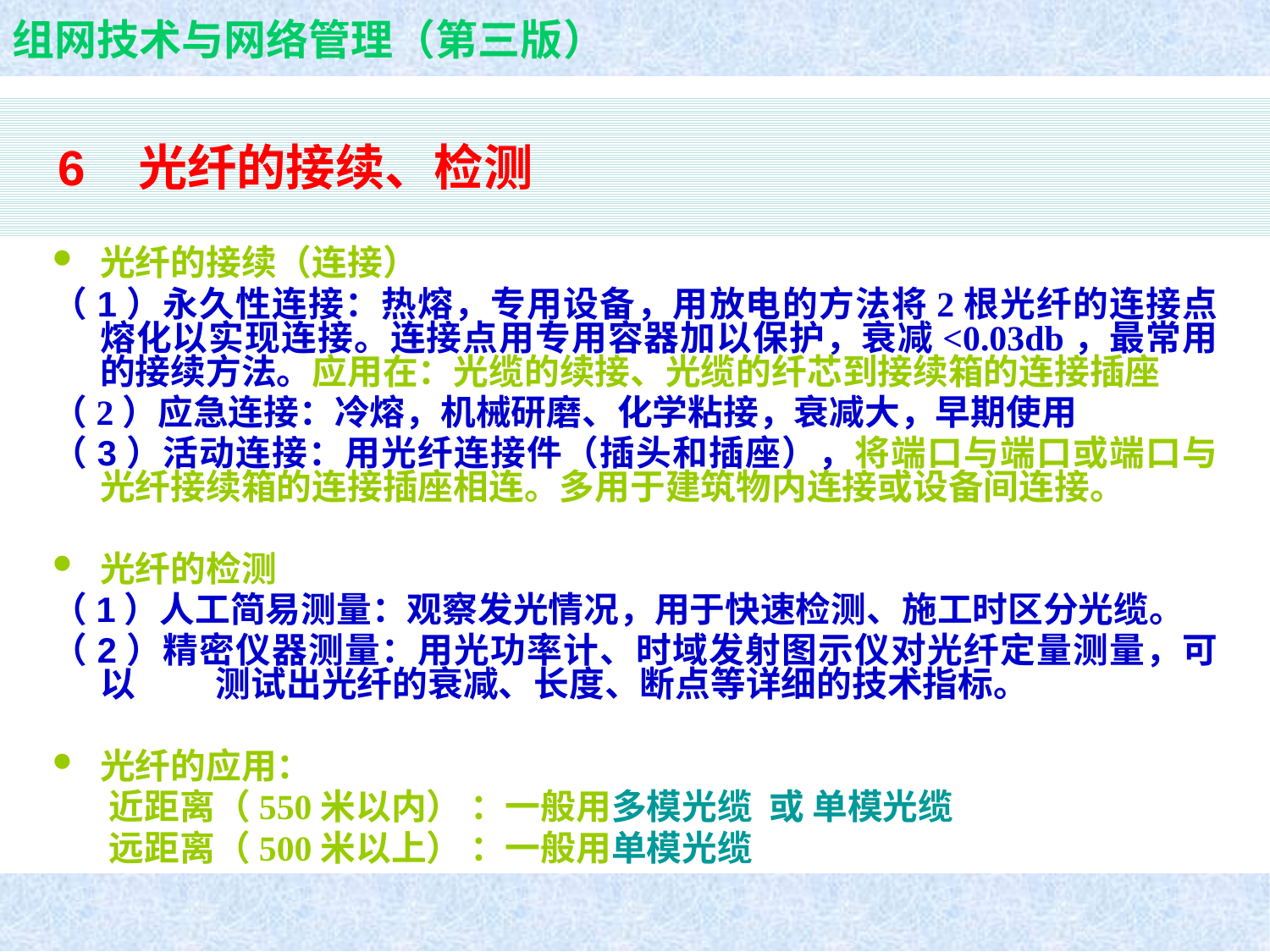

# 6   光纤的接续、检测
光纤的接续（连接）
（1）永久性连接：热熔，专用设备，用放电的方法将2根光纤的连接点熔化以实现连接。连接点用专用容器加以保护，衰减<0.03db，最常用的接续方法。应用在：光缆的续接、光缆的纤芯到接续箱的连接插座
（2）应急连接：冷熔，机械研磨、化学粘接，衰减大，早期使用
（3）活动连接：用光纤连接件（插头和插座），将端口与端口或端口与光纤接续箱的连接插座相连。多用于建筑物内连接或设备间连接。

光纤的检测
（1）人工简易测量：观察发光情况，用于快速检测、施工时区分光缆。
（2）精密仪器测量：用光功率计、时域发射图示仪对光纤定量测量，可以          测试出光纤的衰减、长度、断点等详细的技术指标。

光纤的应用：
      近距离（550米以内） ：一般用多模光缆  或 单模光缆
      远距离（500米以上） ：一般用单模光缆